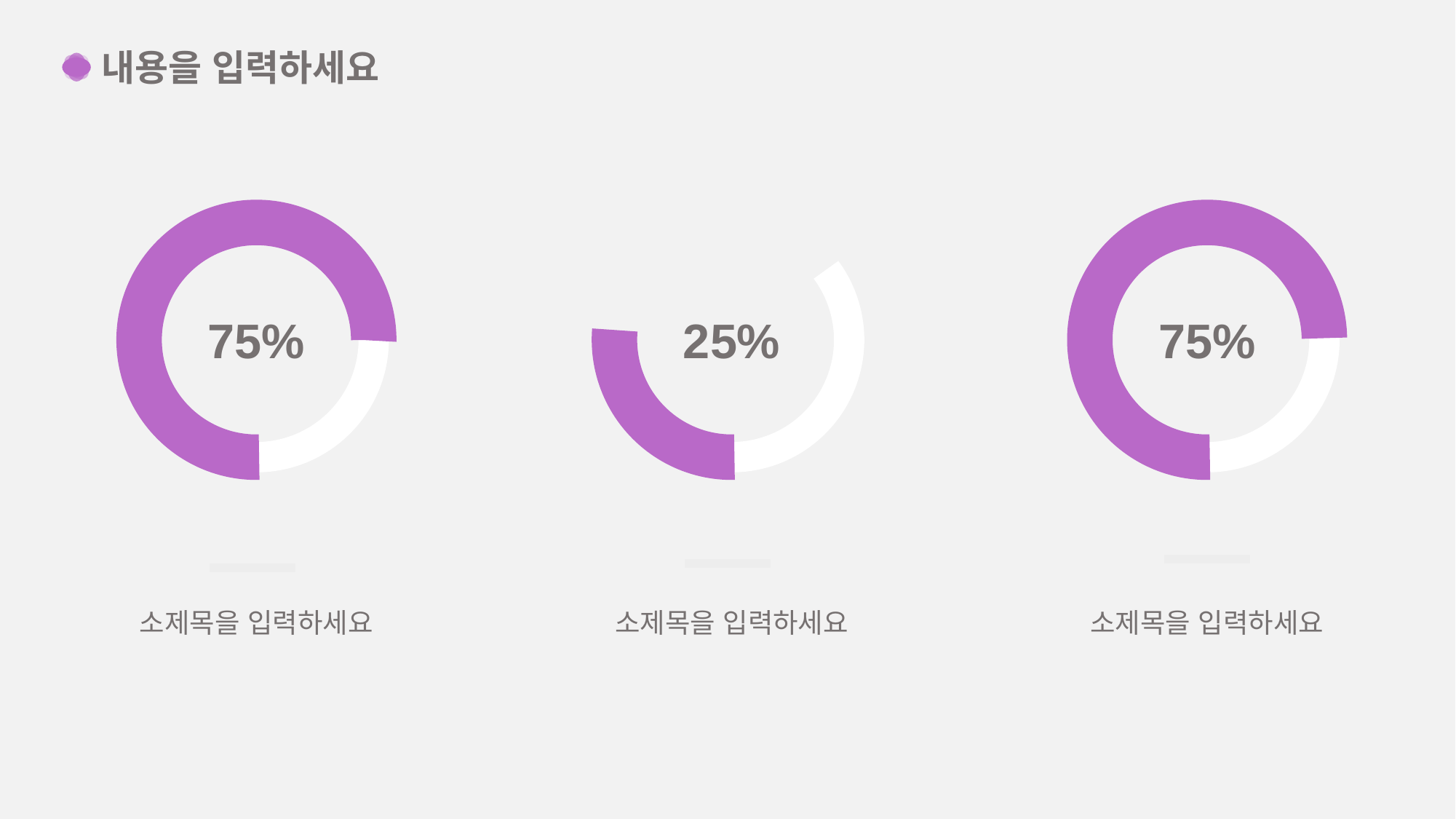

내용을 입력하세요

75%
25%
75%

소제목을 입력하세요
소제목을 입력하세요
소제목을 입력하세요